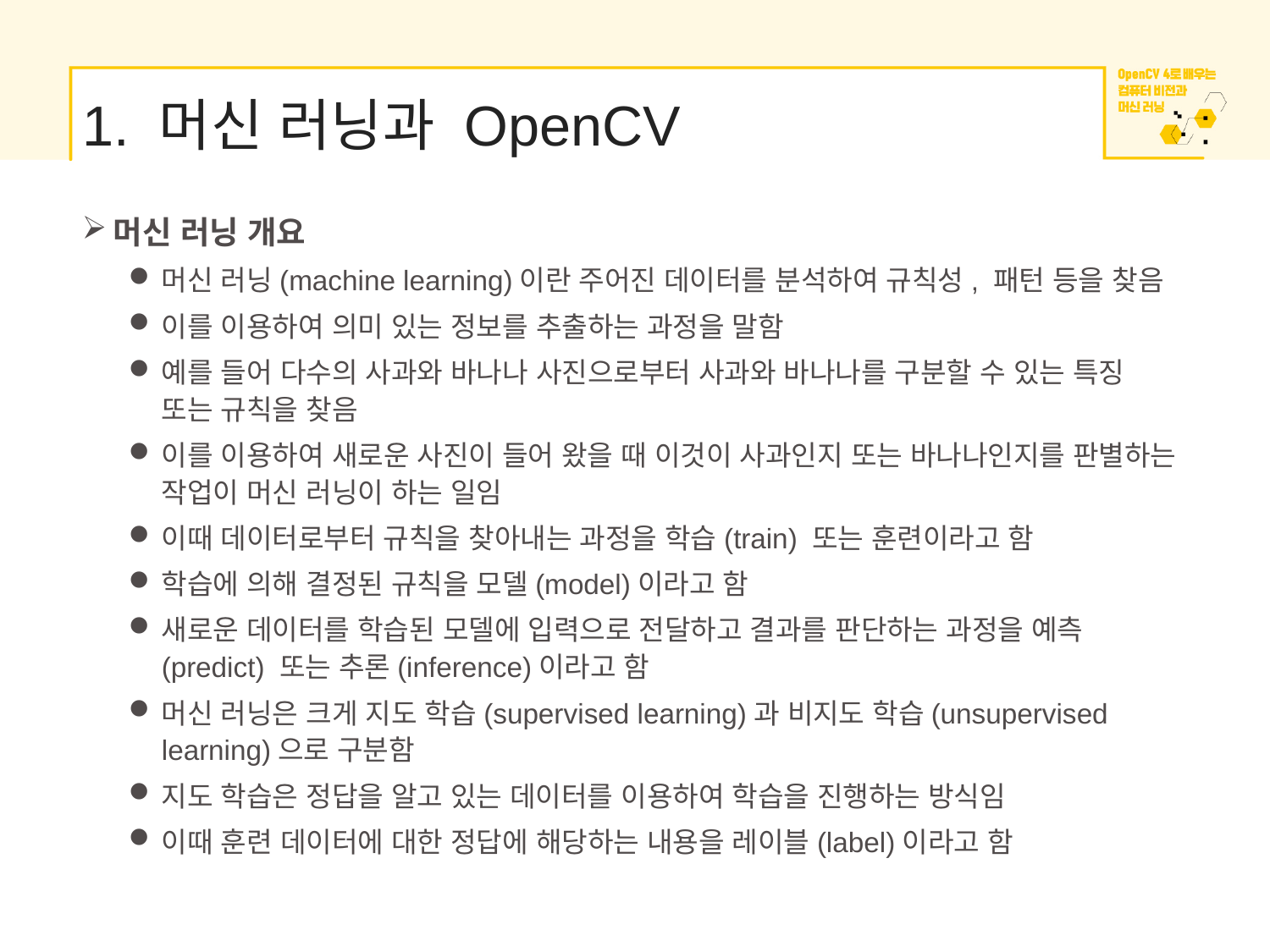

# 1. 머신 러닝과 OpenCV
머신 러닝 개요
머신 러닝(machine learning)이란 주어진 데이터를 분석하여 규칙성, 패턴 등을 찾음
이를 이용하여 의미 있는 정보를 추출하는 과정을 말함
예를 들어 다수의 사과와 바나나 사진으로부터 사과와 바나나를 구분할 수 있는 특징 또는 규칙을 찾음
이를 이용하여 새로운 사진이 들어 왔을 때 이것이 사과인지 또는 바나나인지를 판별하는 작업이 머신 러닝이 하는 일임
이때 데이터로부터 규칙을 찾아내는 과정을 학습(train) 또는 훈련이라고 함
학습에 의해 결정된 규칙을 모델(model)이라고 함
새로운 데이터를 학습된 모델에 입력으로 전달하고 결과를 판단하는 과정을 예측(predict) 또는 추론(inference)이라고 함
머신 러닝은 크게 지도 학습(supervised learning)과 비지도 학습(unsupervised learning)으로 구분함
지도 학습은 정답을 알고 있는 데이터를 이용하여 학습을 진행하는 방식임
이때 훈련 데이터에 대한 정답에 해당하는 내용을 레이블(label)이라고 함